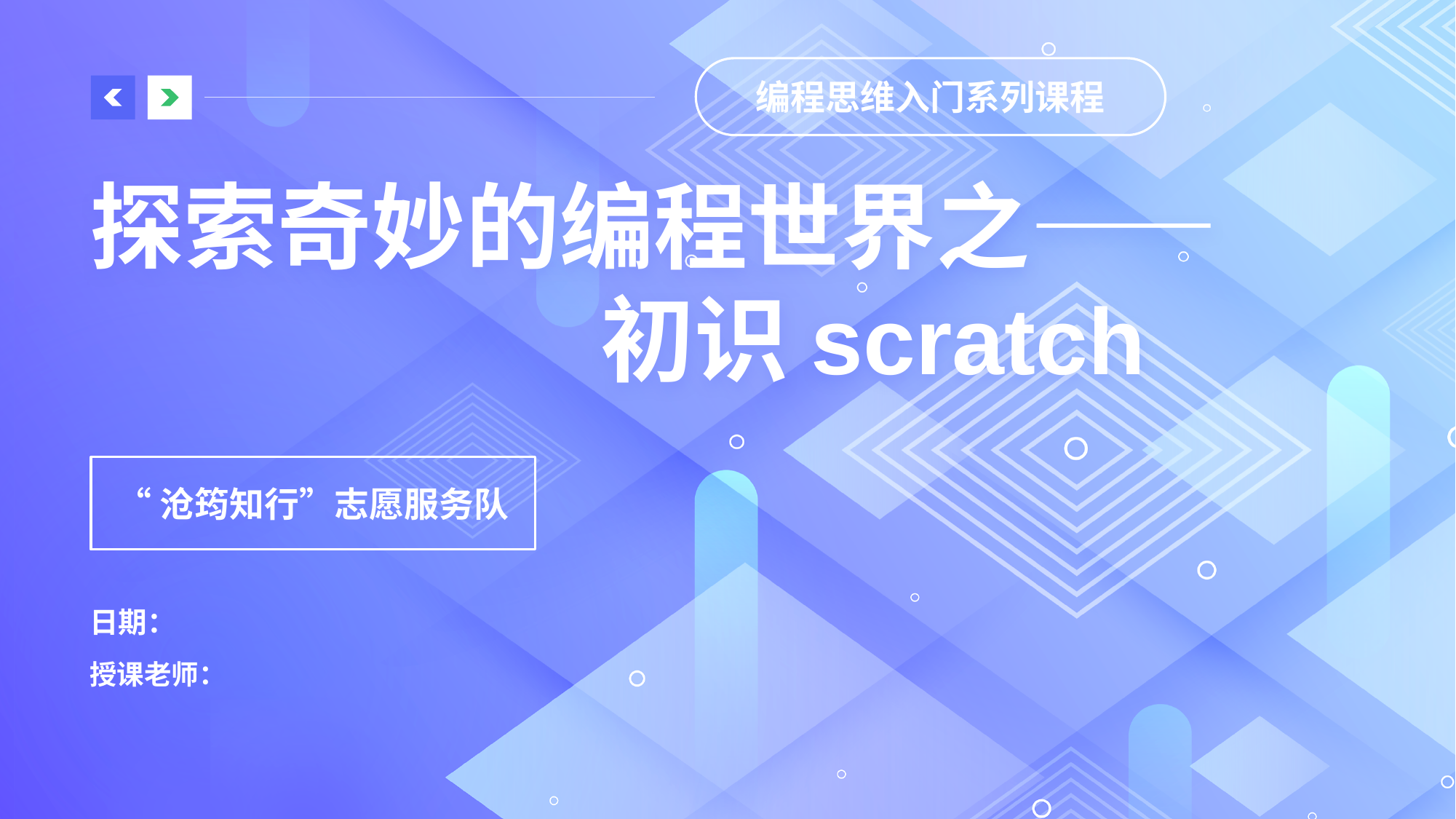

# 探索奇妙的编程世界之—— 初识scratch
编程思维入门系列课程
“沧筠知行”志愿服务队
日期：
授课老师：